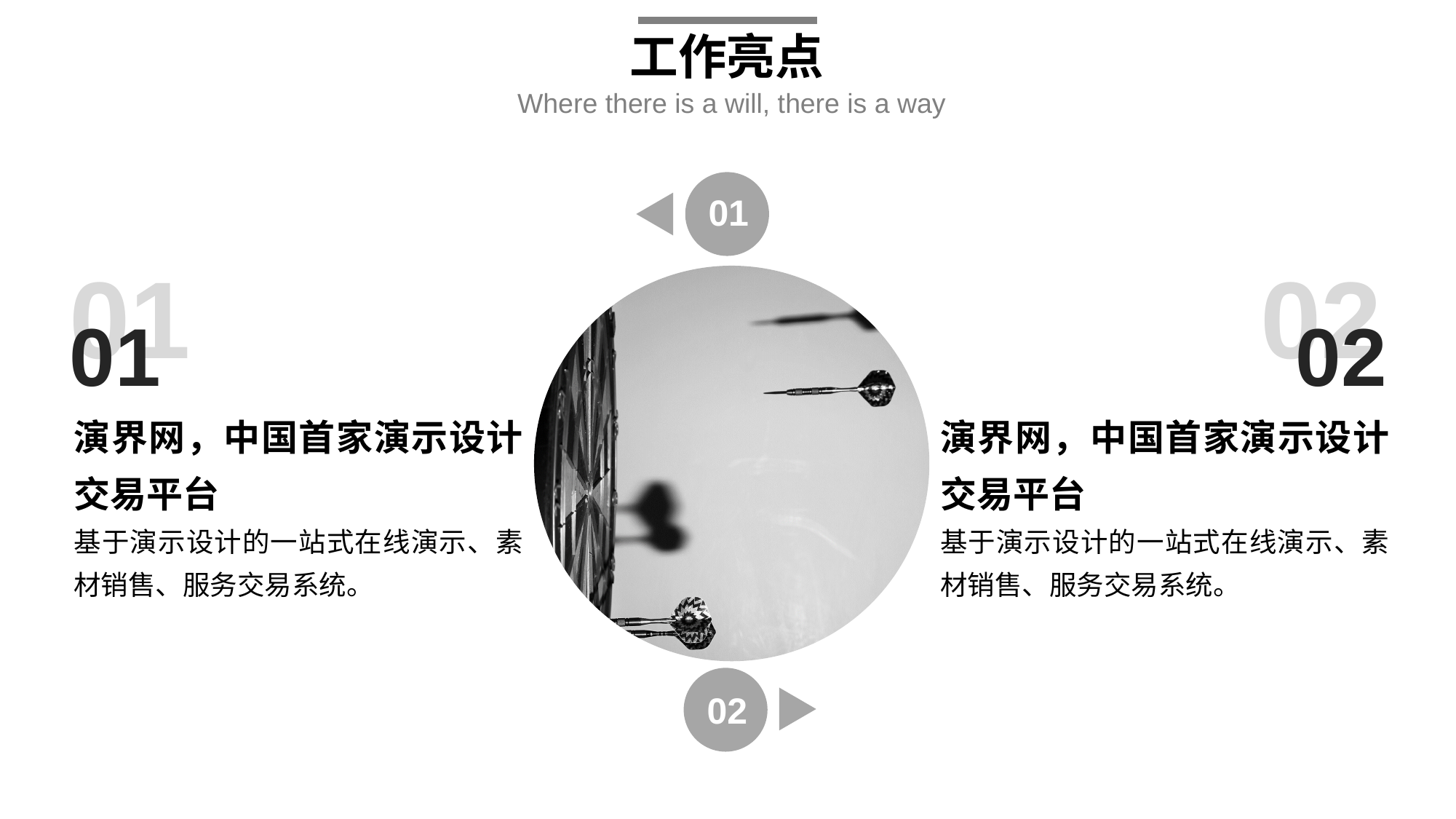

工作亮点
Where there is a will, there is a way

01
02
01

01
02
演界网，中国首家演示设计交易平台
基于演示设计的一站式在线演示、素材销售、服务交易系统。
演界网，中国首家演示设计交易平台
基于演示设计的一站式在线演示、素材销售、服务交易系统。

02